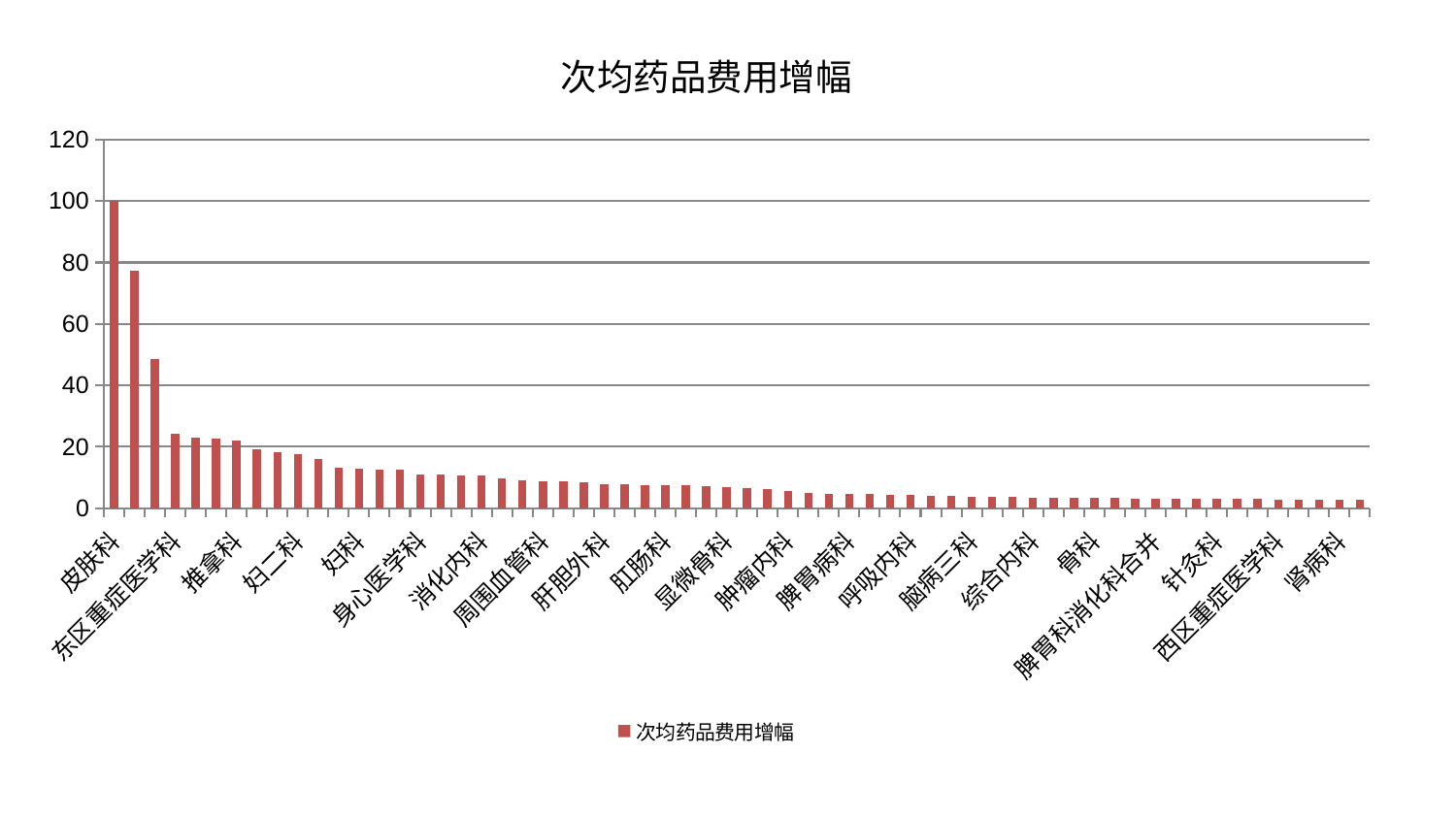

### Chart: 次均药品费用增幅

| Category | 次均药品费用增幅 |
|---|---|
| 皮肤科 | 100.0 |
| 口腔科 | 77.35760247806142 |
| 中医外治中心 | 48.67374645845593 |
| 东区重症医学科 | 24.231617007540507 |
| 肝病科 | 22.955419664900248 |
| 心病二科 | 22.513563960313967 |
| 推拿科 | 22.1930113320967 |
| 心病三科 | 19.302210264966305 |
| 关节骨科 | 18.2726395481108 |
| 妇二科 | 17.77398680278588 |
| 康复科 | 15.96747851365624 |
| 重症医学科 | 13.043471257321578 |
| 妇科 | 12.736212471530598 |
| 肾脏内科 | 12.538050994017565 |
| 产科 | 12.469783619702712 |
| 身心医学科 | 11.134963827484658 |
| 小儿推拿科 | 11.048075329740534 |
| 内分泌科 | 10.622806256580848 |
| 消化内科 | 10.587878998532076 |
| 老年医学科 | 9.786352133584378 |
| 医院 | 9.173332507396688 |
| 周围血管科 | 8.788574840858596 |
| 心病四科 | 8.657917130488881 |
| 神经内科 | 8.575465540095978 |
| 肝胆外科 | 7.8098785739287075 |
| 治未病中心 | 7.781769956433848 |
| 创伤骨科 | 7.620817675952004 |
| 肛肠科 | 7.526853153194232 |
| 血液科 | 7.485861051641429 |
| 脑病二科 | 7.347760166559584 |
| 显微骨科 | 6.905831868338408 |
| 神经外科 | 6.7160707933941275 |
| 东区肾病科 | 6.169918848223252 |
| 肿瘤内科 | 5.53210581395898 |
| 中医经典科 | 5.0051772432935975 |
| 心血管内科 | 4.751914202523748 |
| 脾胃病科 | 4.579160968008951 |
| 微创骨科 | 4.535853329274731 |
| 脊柱骨科 | 4.377429049085985 |
| 呼吸内科 | 4.336781236182271 |
| 乳腺甲状腺外科 | 4.104010100965119 |
| 运动损伤骨科 | 4.006626478915803 |
| 脑病三科 | 3.84013494392864 |
| 风湿病科 | 3.7081464871626517 |
| 心病一科 | 3.7038391381381617 |
| 综合内科 | 3.5418195494033795 |
| 胸外科 | 3.5368708818369243 |
| 儿科 | 3.532593146469426 |
| 骨科 | 3.468399359655787 |
| 眼科 | 3.446529494252966 |
| 耳鼻喉科 | 3.1277103731402014 |
| 脾胃科消化科合并 | 3.126204808102466 |
| 普通外科 | 3.1239444827593017 |
| 脑病一科 | 3.0183365664724344 |
| 针灸科 | 2.9995619274582945 |
| 美容皮肤科 | 2.9824093225050174 |
| 男科 | 2.966404877374159 |
| 西区重症医学科 | 2.9255430301897527 |
| 妇科妇二科合并 | 2.8558643294904495 |
| 小儿骨科 | 2.840050372963473 |
| 肾病科 | 2.836064645875496 |
| 泌尿外科 | 2.7771336891754377 |
172